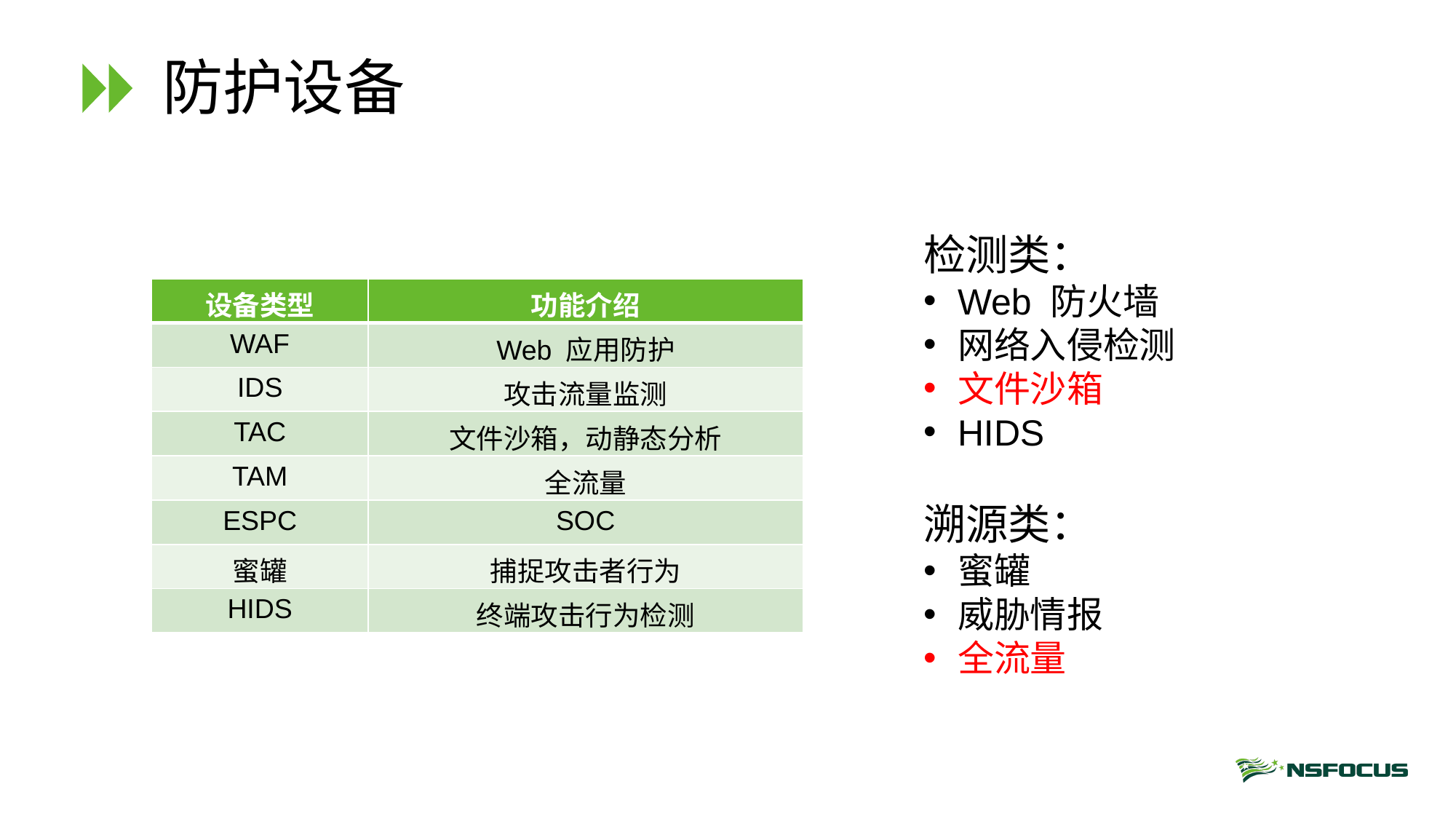

# 防护设备
检测类：
Web 防火墙
网络入侵检测
文件沙箱
HIDS

溯源类：
蜜罐
威胁情报
全流量
| 设备类型 | 功能介绍 |
| --- | --- |
| WAF | Web 应用防护 |
| IDS | 攻击流量监测 |
| TAC | 文件沙箱，动静态分析 |
| TAM | 全流量 |
| ESPC | SOC |
| 蜜罐 | 捕捉攻击者行为 |
| HIDS | 终端攻击行为检测 |